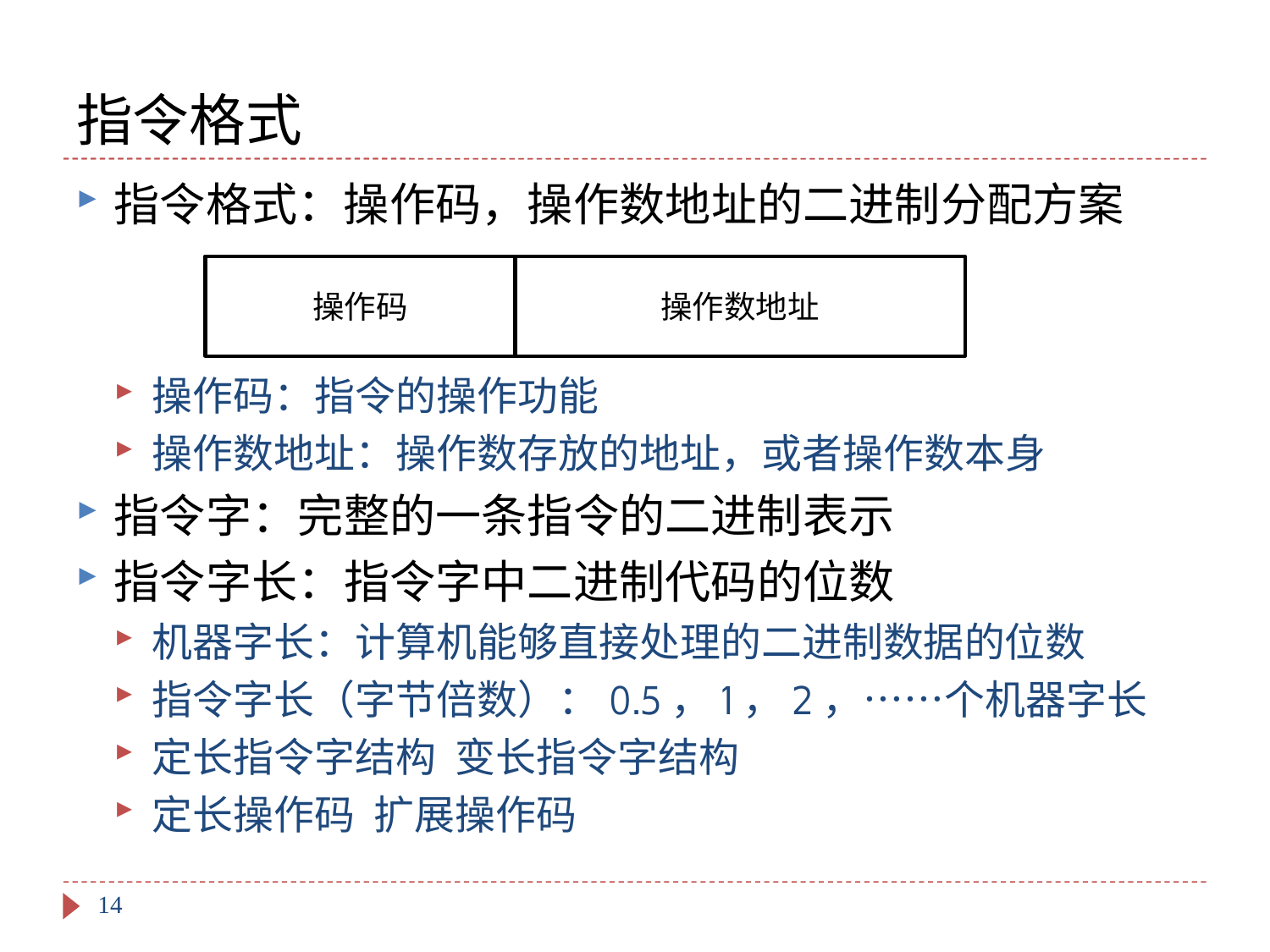

# 指令格式
指令格式：操作码，操作数地址的二进制分配方案

操作码：指令的操作功能
操作数地址：操作数存放的地址，或者操作数本身
指令字：完整的一条指令的二进制表示
指令字长：指令字中二进制代码的位数
机器字长：计算机能够直接处理的二进制数据的位数
指令字长（字节倍数）：0.5，1，2，……个机器字长
定长指令字结构  变长指令字结构
定长操作码  扩展操作码
操作码
操作数地址
14